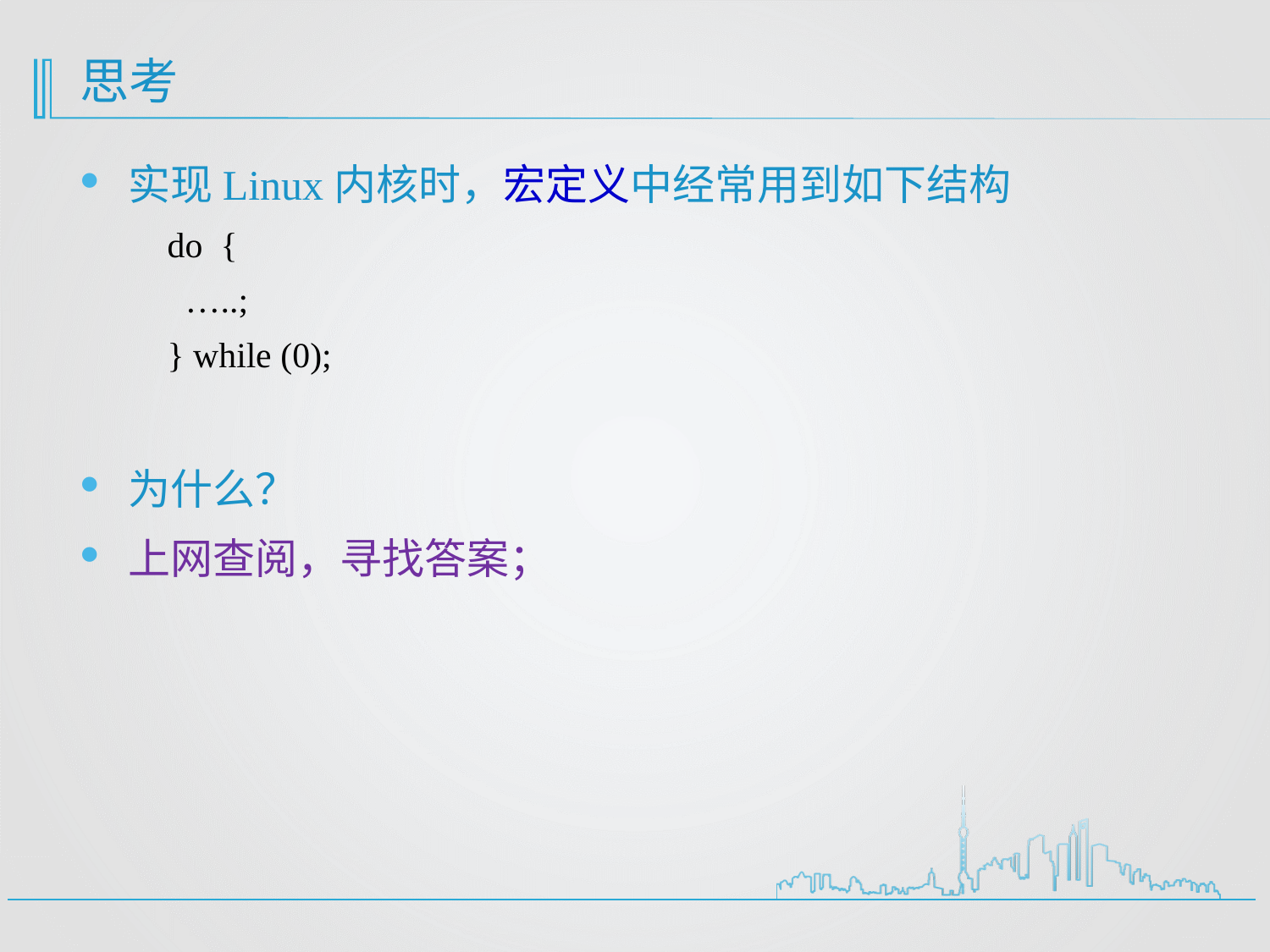

# 思考
实现Linux内核时，宏定义中经常用到如下结构
do  {
  …..;
} while (0);

为什么？
上网查阅，寻找答案；